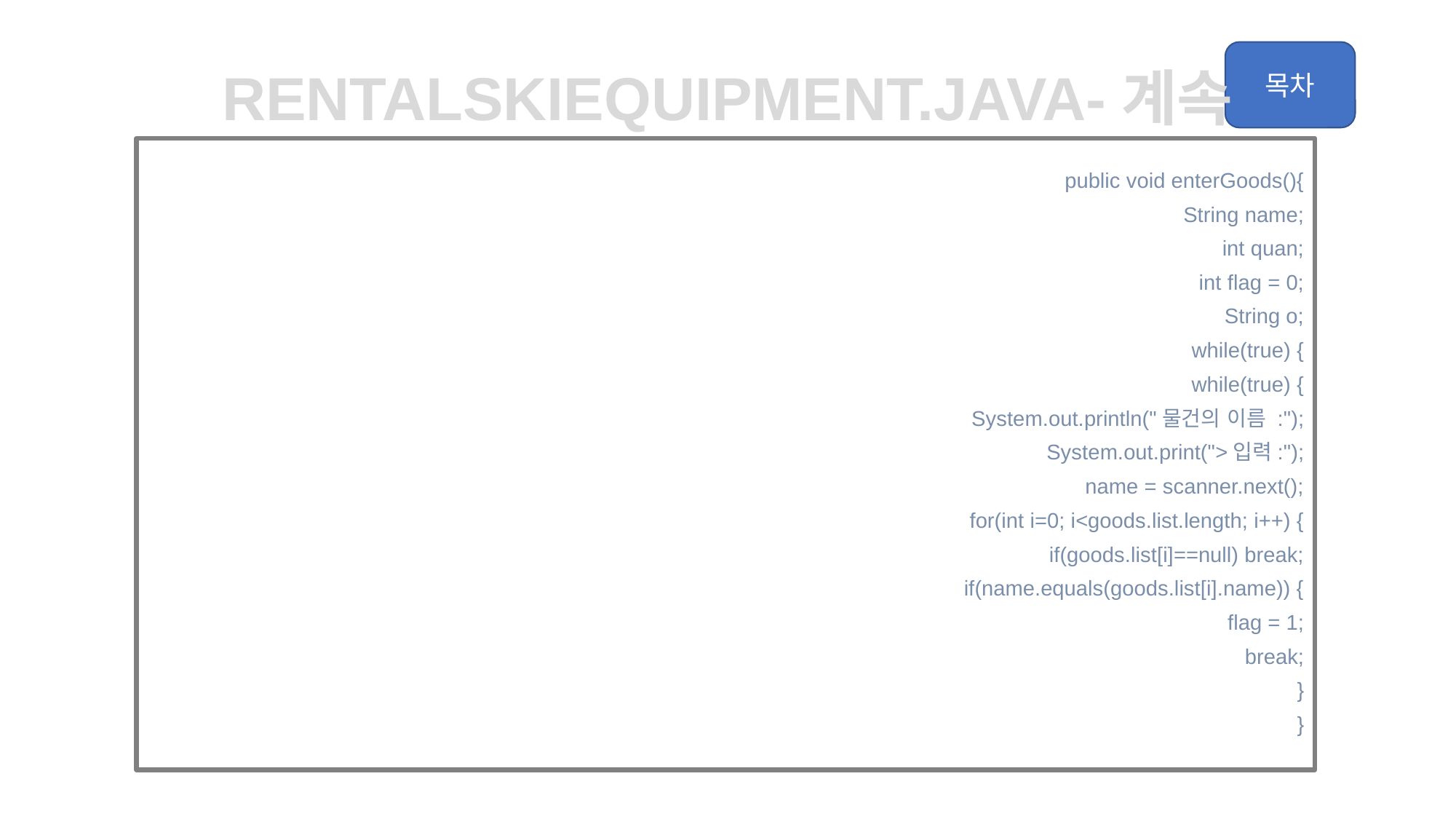

rentalskiequipment.java-계속

	public void enterGoods(){
		String name;
		int quan;
		int flag = 0;
		String o;
		while(true) {
			while(true) {
				System.out.println("물건의 이름 :");
				System.out.print(">입력:");
				name = scanner.next();
				for(int i=0; i<goods.list.length; i++) {
					if(goods.list[i]==null) break;
					if(name.equals(goods.list[i].name)) {
						flag = 1;
						break;
					}
				}